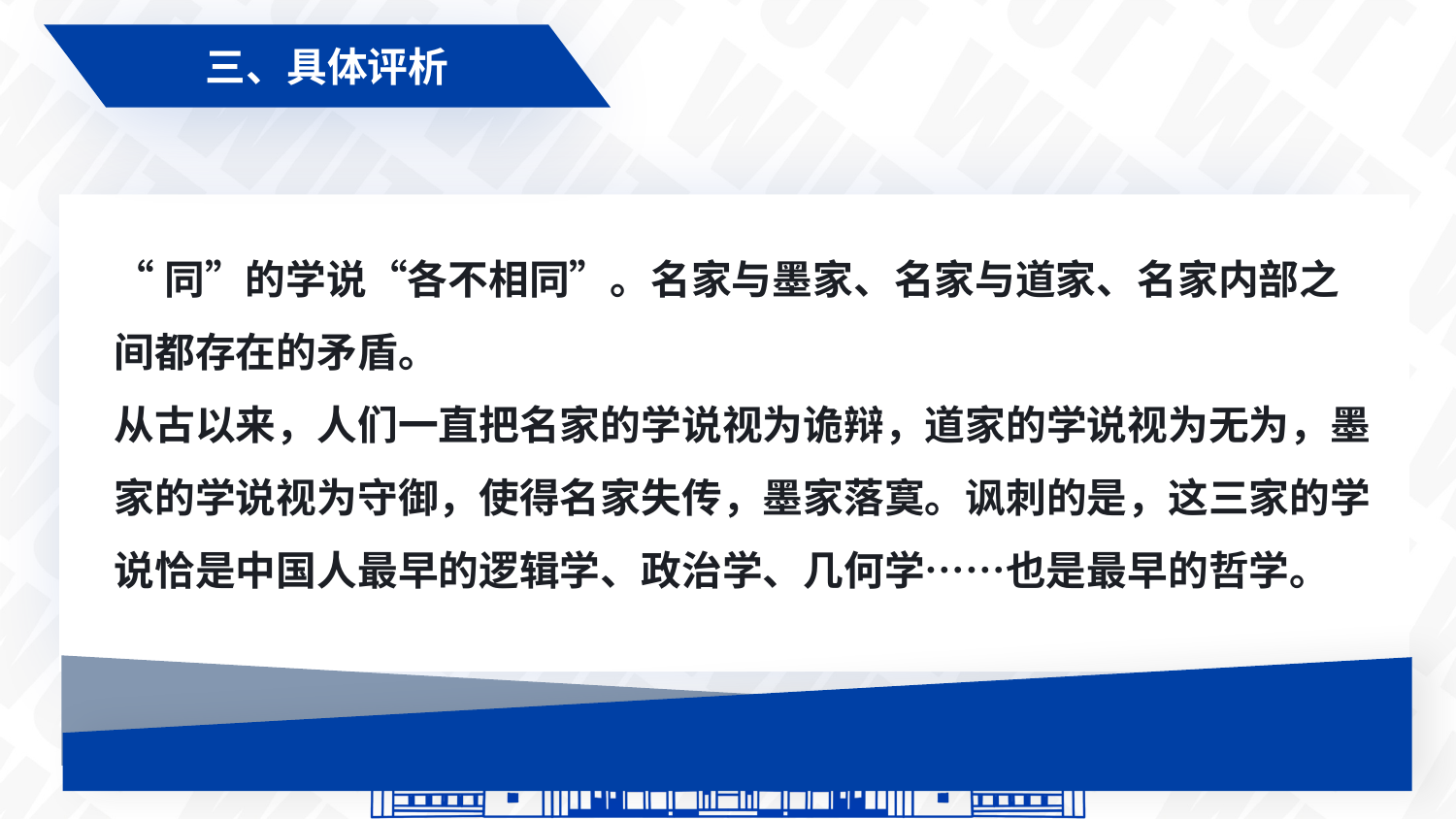

三、具体评析

“同”的学说“各不相同”。名家与墨家、名家与道家、名家内部之间都存在的矛盾。
从古以来，人们一直把名家的学说视为诡辩，道家的学说视为无为，墨家的学说视为守御，使得名家失传，墨家落寞。讽刺的是，这三家的学说恰是中国人最早的逻辑学、政治学、几何学……也是最早的哲学。